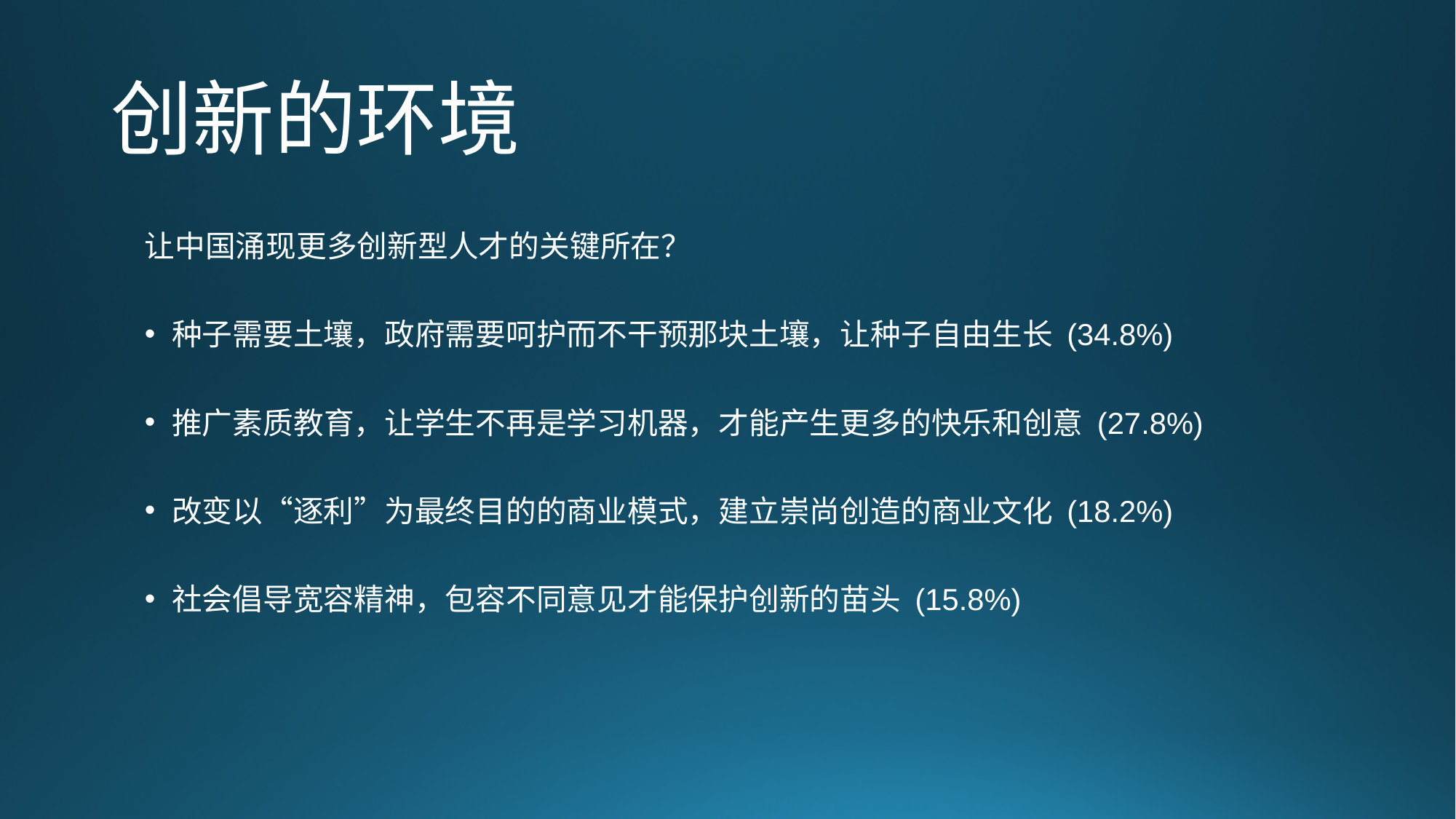

# 创新的环境
让中国涌现更多创新型人才的关键所在？
种子需要土壤，政府需要呵护而不干预那块土壤，让种子自由生长 (34.8%)
推广素质教育，让学生不再是学习机器，才能产生更多的快乐和创意 (27.8%)
改变以“逐利”为最终目的的商业模式，建立崇尚创造的商业文化 (18.2%)
社会倡导宽容精神，包容不同意见才能保护创新的苗头 (15.8%)